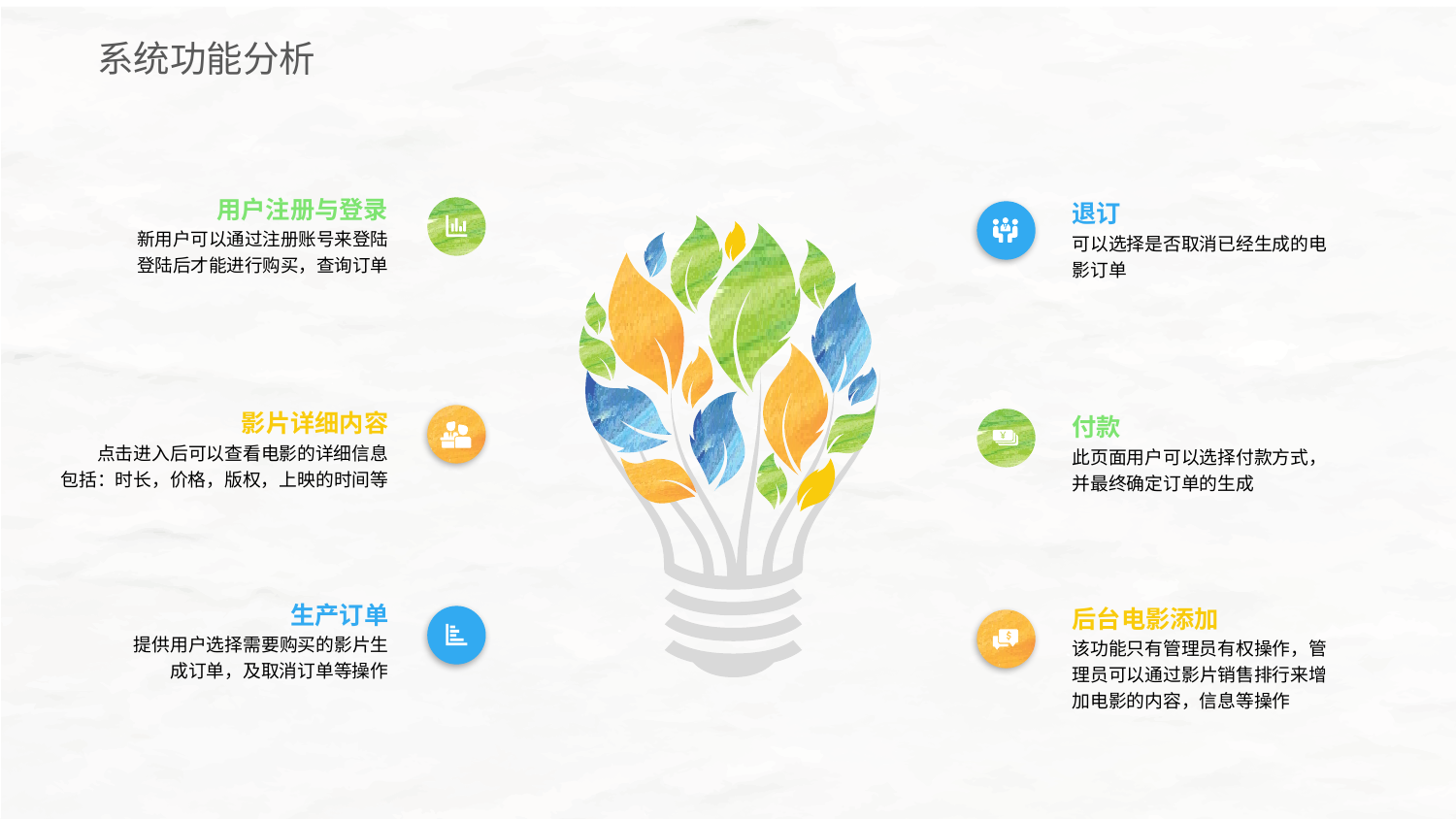

系统功能分析
用户注册与登录

新用户可以通过注册账号来登陆登陆后才能进行购买，查询订单

影片详细内容
点击进入后可以查看电影的详细信息
  包括：时长，价格，版权，上映的时间等
生产订单

提供用户选择需要购买的影片生成订单，及取消订单等操作
退订

可以选择是否取消已经生成的电影订单

付款
此页面用户可以选择付款方式，并最终确定订单的生成
后台电影添加

该功能只有管理员有权操作，管理员可以通过影片销售排行来增加电影的内容，信息等操作